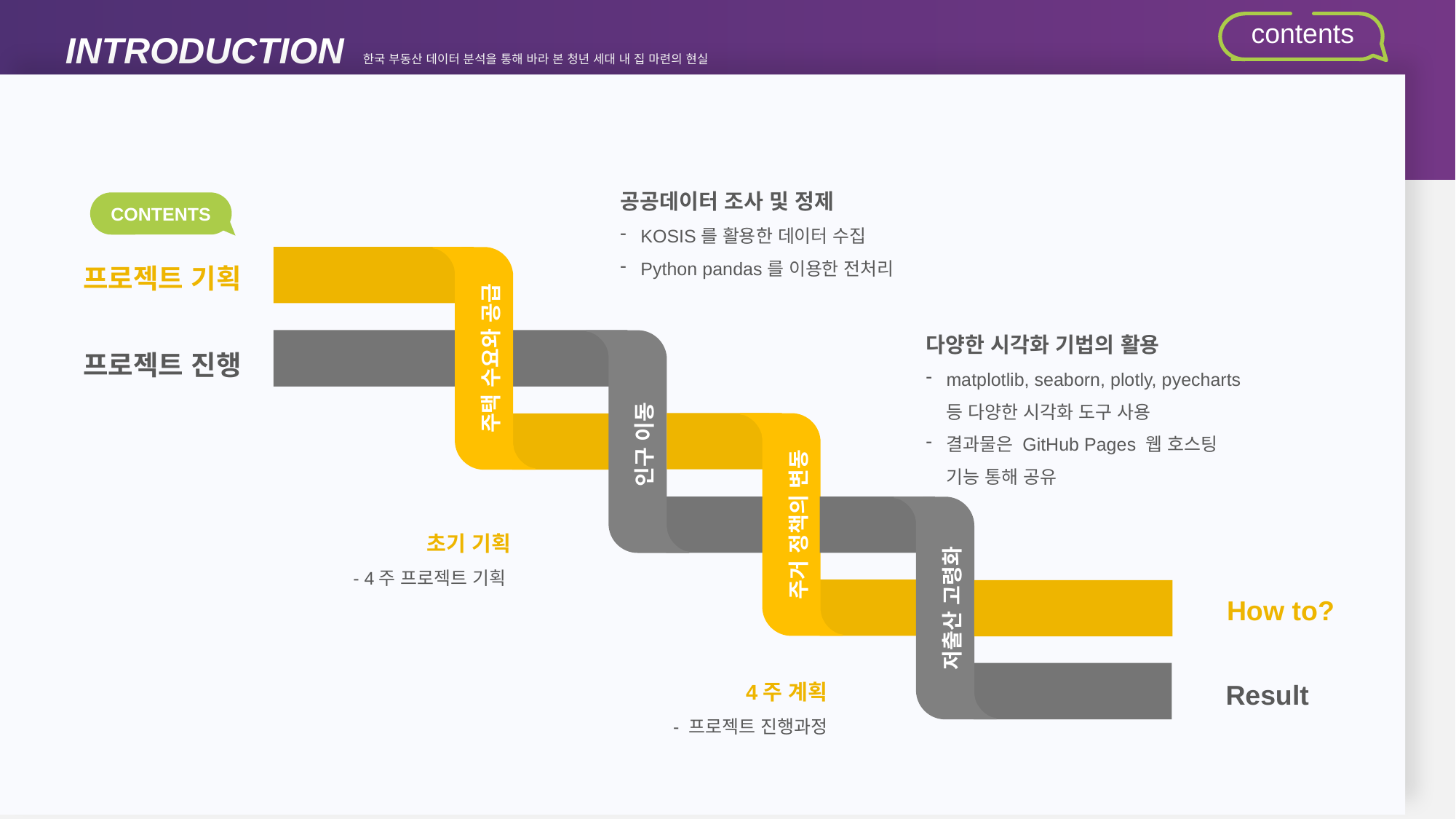

INTRODUCTION 한국 부동산 데이터 분석을 통해 바라 본 청년 세대 내 집 마련의 현실
contents

공공데이터 조사 및 정제
KOSIS를 활용한 데이터 수집
Python pandas를 이용한 전처리
CONTENTS

프로젝트 기획

주택 수요와 공급
다양한 시각화 기법의 활용
matplotlib, seaborn, plotly, pyecharts 등 다양한 시각화 도구 사용
결과물은 GitHub Pages 웹 호스팅    기능 통해 공유
프로젝트 진행

인구 이동

주거 정책의 변동

저출산 고령화

초기 기획
- 4주 프로젝트 기획
How to?

Result
4주 계획
- 프로젝트 진행과정